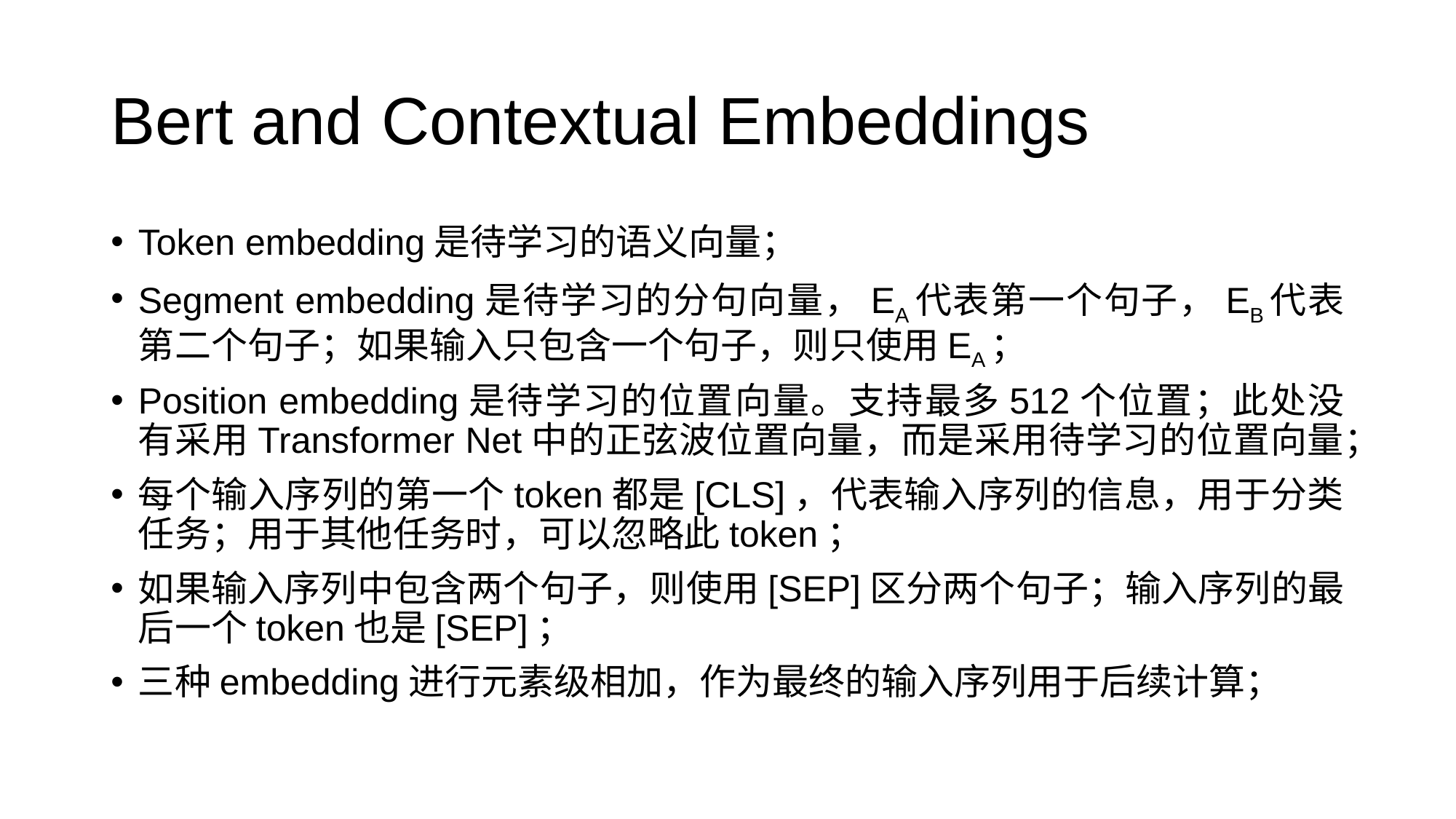

# Bert and Contextual Embeddings
Token embedding是待学习的语义向量；
Segment embedding是待学习的分句向量，EA代表第一个句子，EB代表第二个句子；如果输入只包含一个句子，则只使用EA；
Position embedding是待学习的位置向量。支持最多512个位置；此处没有采用Transformer Net中的正弦波位置向量，而是采用待学习的位置向量；
每个输入序列的第一个token都是[CLS]，代表输入序列的信息，用于分类任务；用于其他任务时，可以忽略此token；
如果输入序列中包含两个句子，则使用[SEP]区分两个句子；输入序列的最后一个token也是[SEP]；
三种embedding进行元素级相加，作为最终的输入序列用于后续计算；